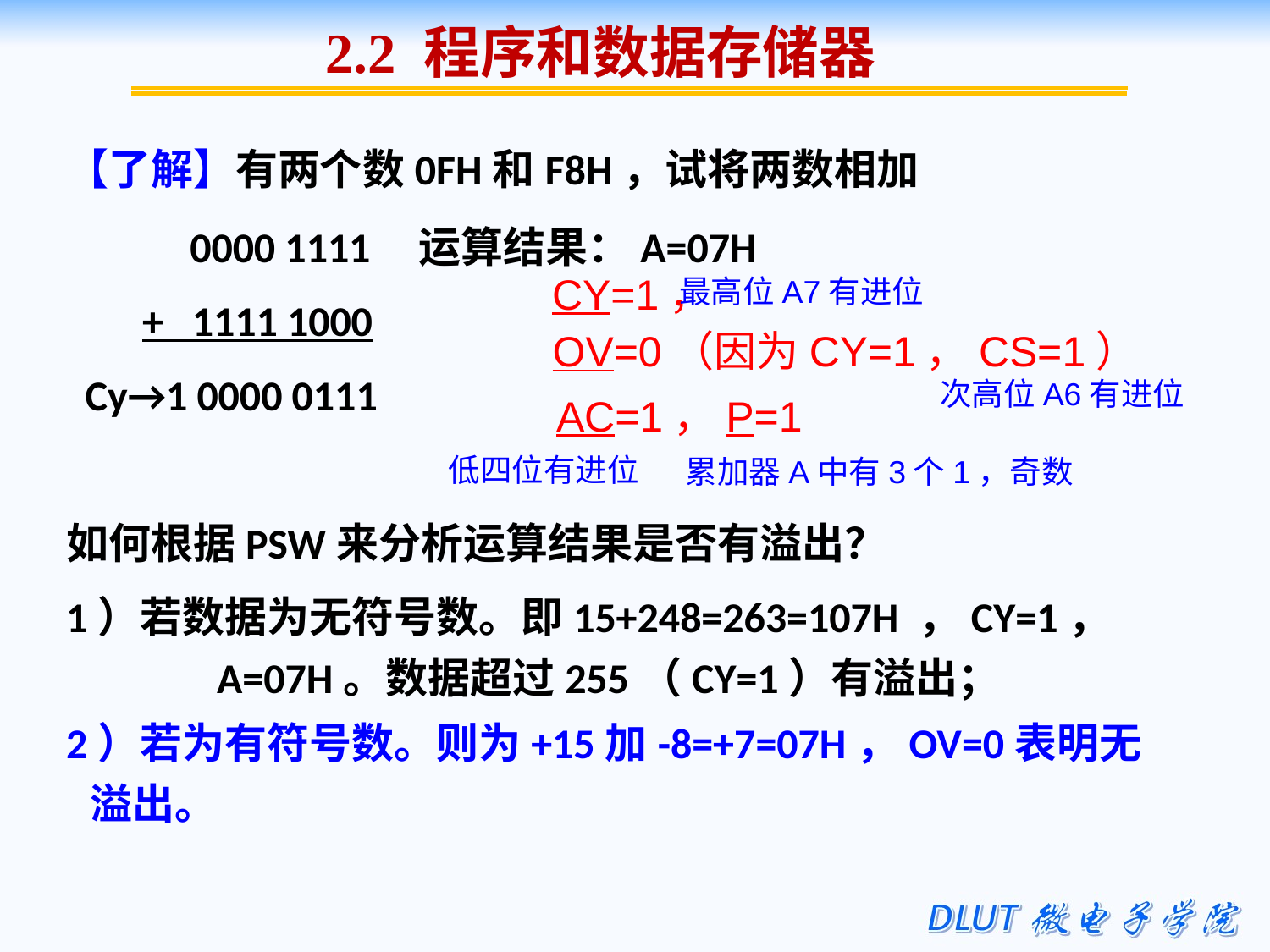

2.2 程序和数据存储器
【了解】有两个数0FH和F8H，试将两数相加
             0000 1111    运算结果：A=07H
        +   1111 1000
  Cy→1 0000 0111

如何根据PSW来分析运算结果是否有溢出？
1）若数据为无符号数。即15+248=263=107H ，CY=1，    	A=07H。数据超过255（CY=1）有溢出；
2）若为有符号数。则为+15加-8=+7=07H，OV=0表明无溢出。
CY=1，
最高位A7有进位
OV=0（因为CY=1，CS=1）
次高位A6有进位
AC=1，P=1
低四位有进位
累加器A中有3个1，奇数